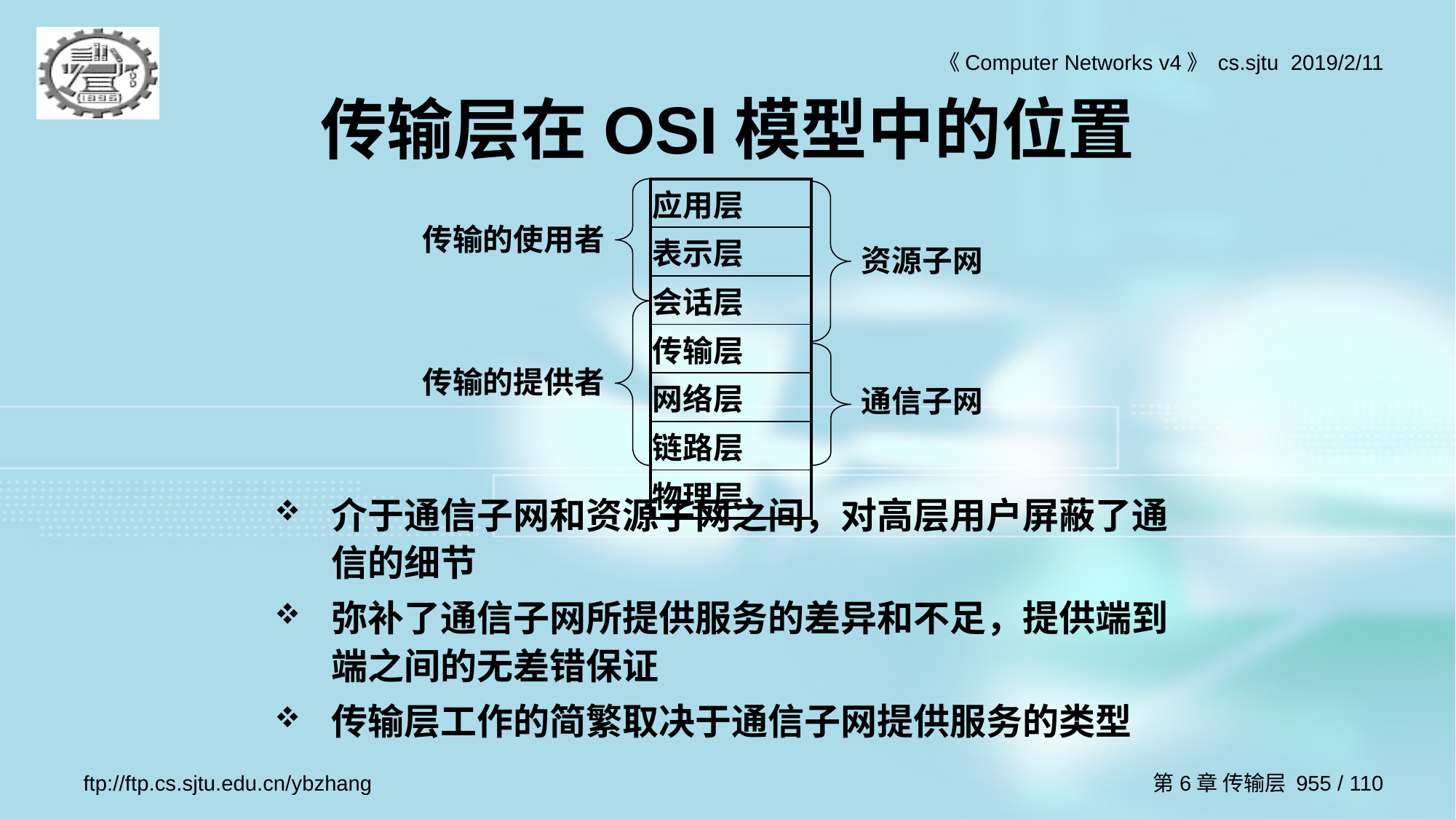

# 传输层在OSI模型中的位置

| 应用层 |
| --- |
| 表示层 |
| 会话层 |
| 传输层 |
| 网络层 |
| 链路层 |
| 物理层 |
传输的使用者
资源子网
传输的提供者
通信子网
介于通信子网和资源子网之间，对高层用户屏蔽了通信的细节
弥补了通信子网所提供服务的差异和不足，提供端到端之间的无差错保证
传输层工作的简繁取决于通信子网提供服务的类型